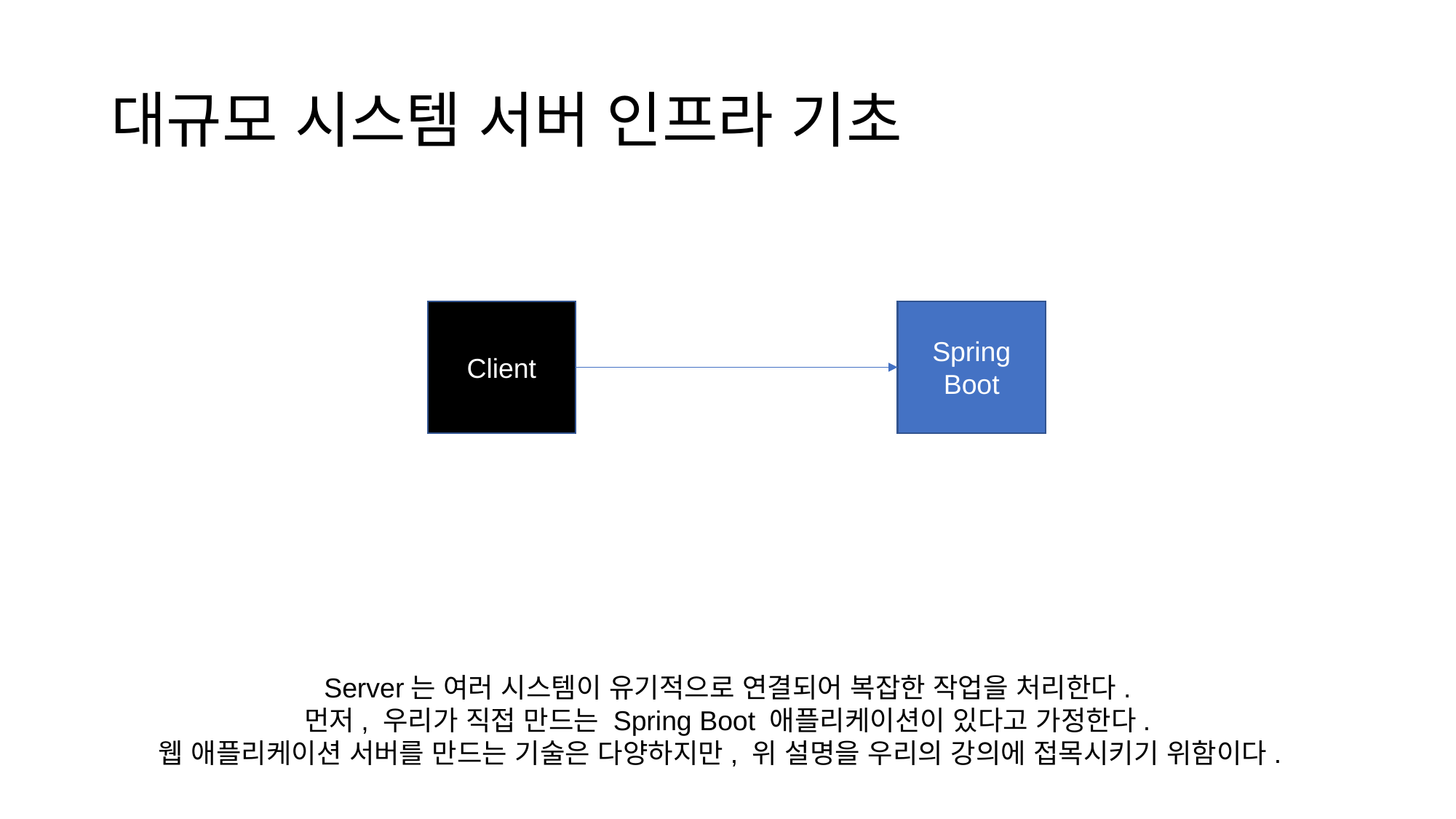

# 대규모 시스템 서버 인프라 기초
Client
Spring
Boot
Server는 여러 시스템이 유기적으로 연결되어 복잡한 작업을 처리한다.
먼저, 우리가 직접 만드는 Spring Boot 애플리케이션이 있다고 가정한다.
웹 애플리케이션 서버를 만드는 기술은 다양하지만, 위 설명을 우리의 강의에 접목시키기 위함이다.